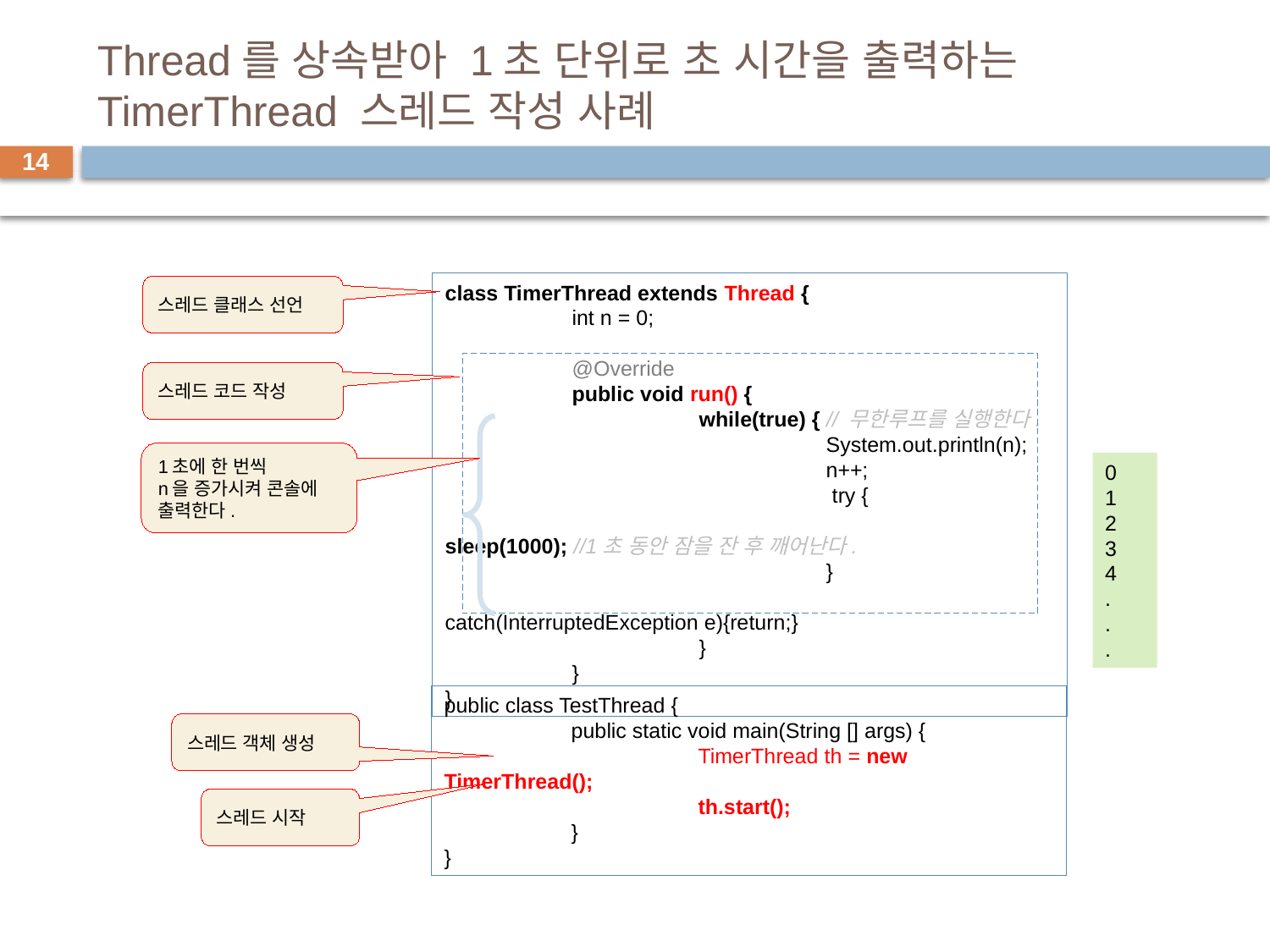

# Thread를 상속받아 1초 단위로 초 시간을 출력하는 TimerThread 스레드 작성 사례
14
class TimerThread extends Thread {
	int n = 0;

	@Override
	public void run() {
		while(true) { // 무한루프를 실행한다.
			System.out.println(n);
			n++;
			 try {
				sleep(1000); //1초 동안 잠을 잔 후 깨어난다.
			}
			catch(InterruptedException e){return;}
		}
	}
}
스레드 클래스 선언

스레드 코드 작성

1초에 한 번씩
n을 증가시켜 콘솔에
출력한다.
0
1
2
3
4
.
.
.
public class TestThread {
	public static void main(String [] args) {
		TimerThread th = new TimerThread();
		th.start();
	}
}
스레드 객체 생성
스레드 시작